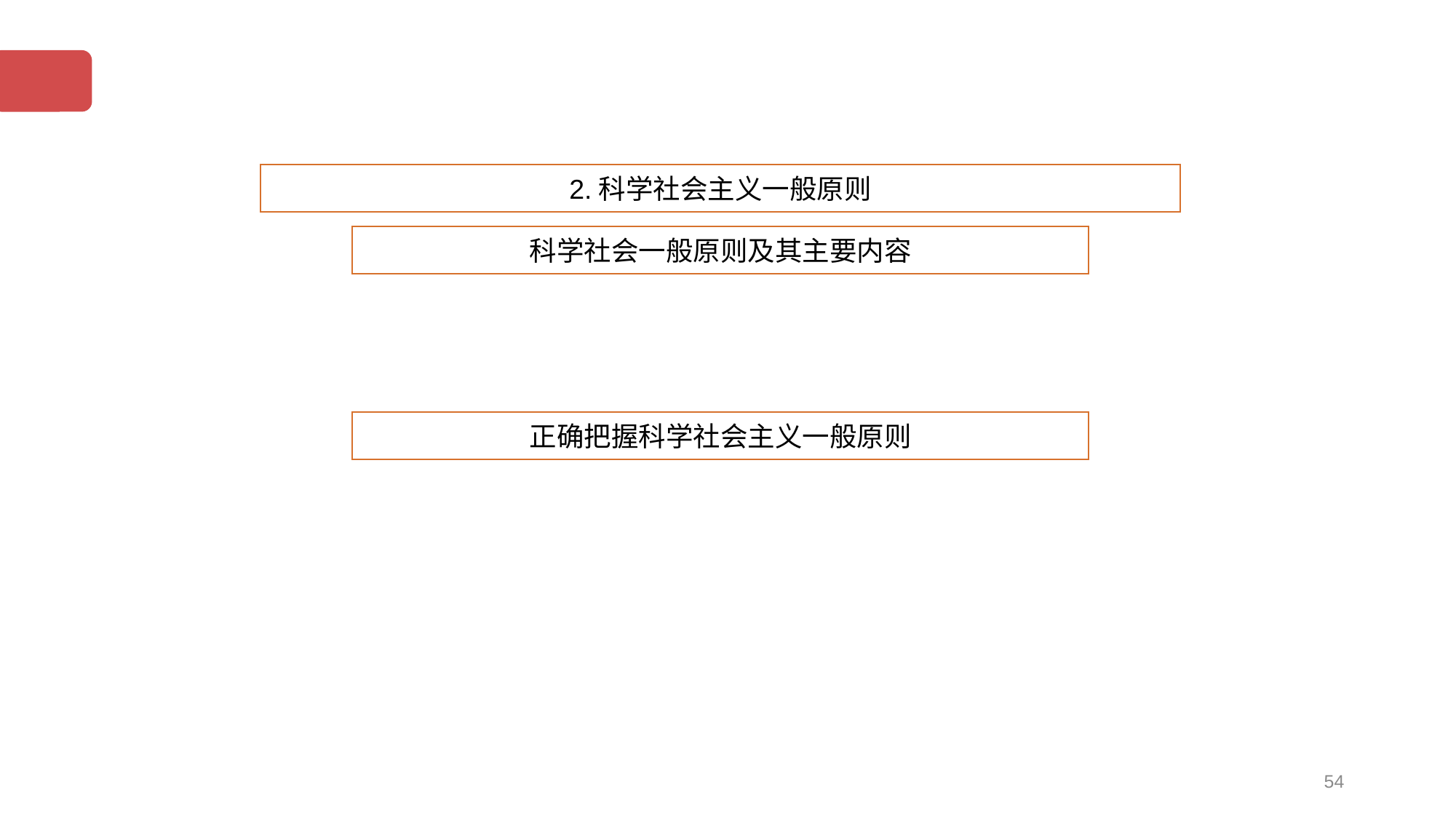

2.科学社会主义一般原则
科学社会一般原则及其主要内容
正确把握科学社会主义一般原则
54